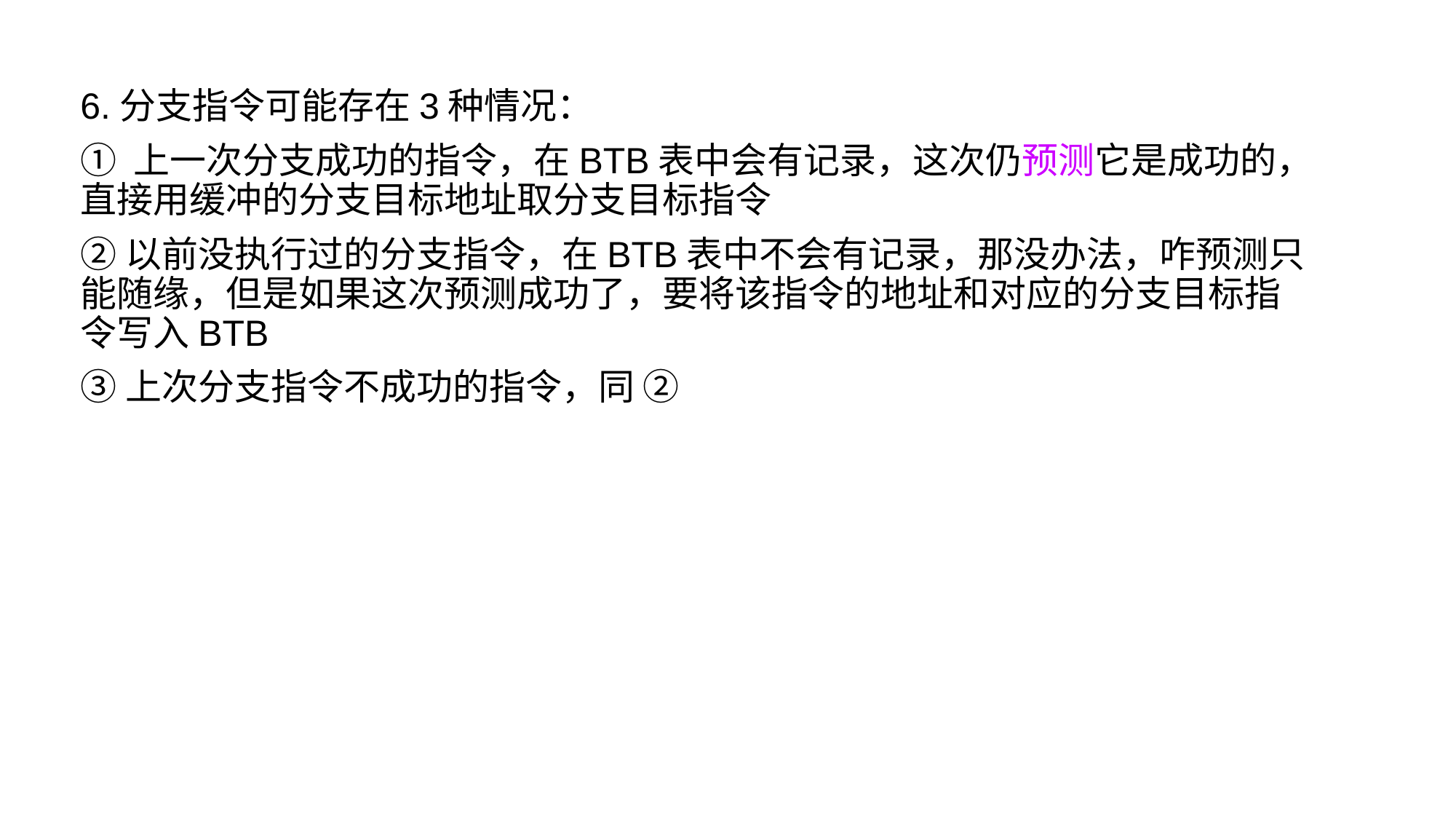

6.分支指令可能存在3种情况：
① 上一次分支成功的指令，在BTB表中会有记录，这次仍预测它是成功的，直接用缓冲的分支目标地址取分支目标指令
②以前没执行过的分支指令，在BTB表中不会有记录，那没办法，咋预测只能随缘，但是如果这次预测成功了，要将该指令的地址和对应的分支目标指令写入BTB
③上次分支指令不成功的指令，同 ②